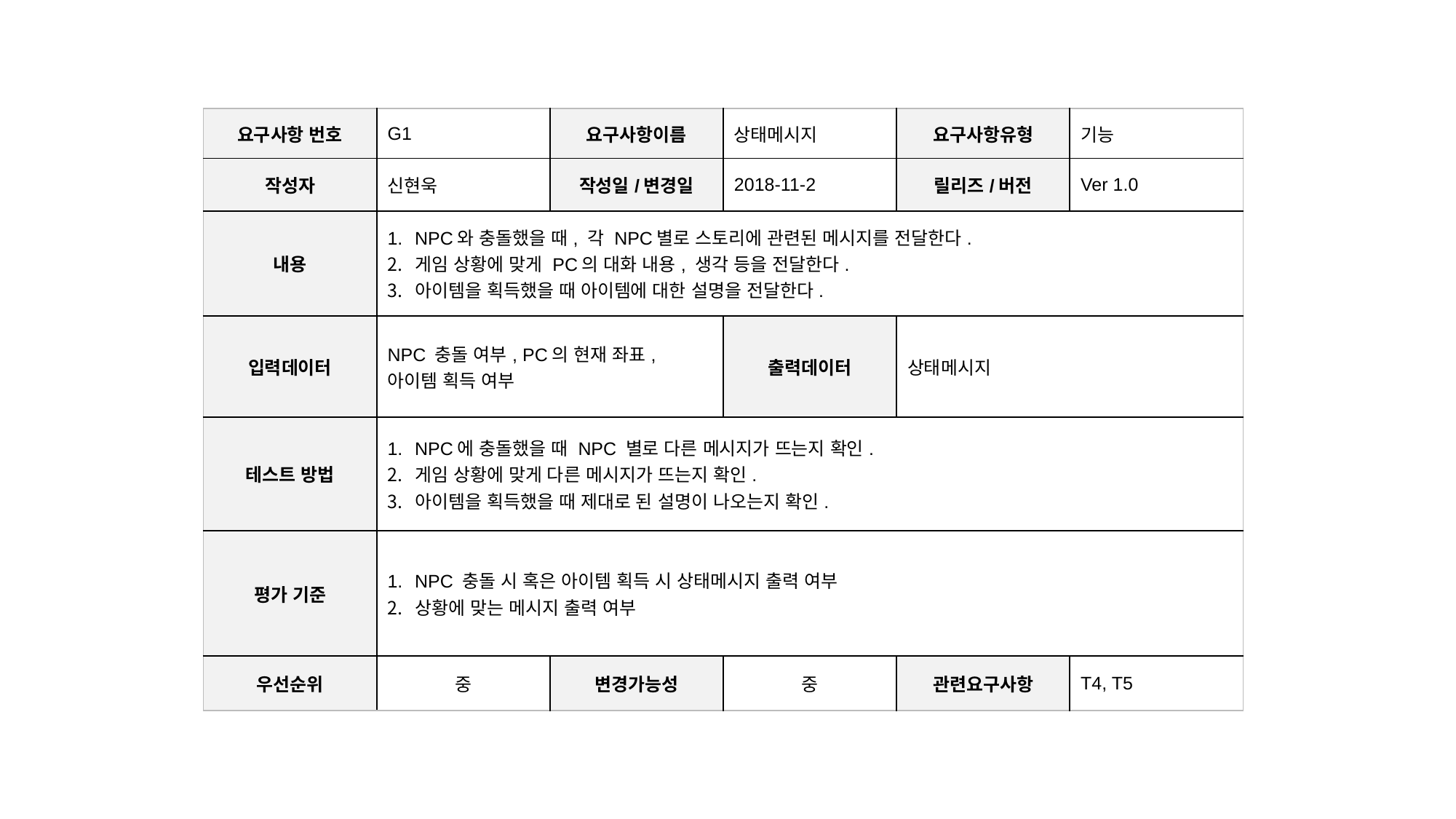

| 요구사항 번호 | G1 | 요구사항이름 | 상태메시지 | 요구사항유형 | 기능 |
| --- | --- | --- | --- | --- | --- |
| 작성자 | 신현욱 | 작성일/변경일 | 2018-11-2 | 릴리즈/버전 | Ver 1.0 |
| 내용 | NPC와 충돌했을 때, 각 NPC별로 스토리에 관련된 메시지를 전달한다. 게임 상황에 맞게 PC의 대화 내용, 생각 등을 전달한다. 아이템을 획득했을 때 아이템에 대한 설명을 전달한다. |  |  |  |  |
| 입력데이터 | NPC 충돌 여부, PC의 현재 좌표, 아이템 획득 여부 |  | 출력데이터 | 상태메시지 |  |
| 테스트 방법 | NPC에 충돌했을 때 NPC 별로 다른 메시지가 뜨는지 확인. 게임 상황에 맞게 다른 메시지가 뜨는지 확인. 아이템을 획득했을 때 제대로 된 설명이 나오는지 확인. |  |  |  |  |
| 평가 기준 | NPC 충돌 시 혹은 아이템 획득 시 상태메시지 출력 여부 상황에 맞는 메시지 출력 여부 |  |  |  |  |
| 우선순위 | 중 | 변경가능성 | 중 | 관련요구사항 | T4, T5 |